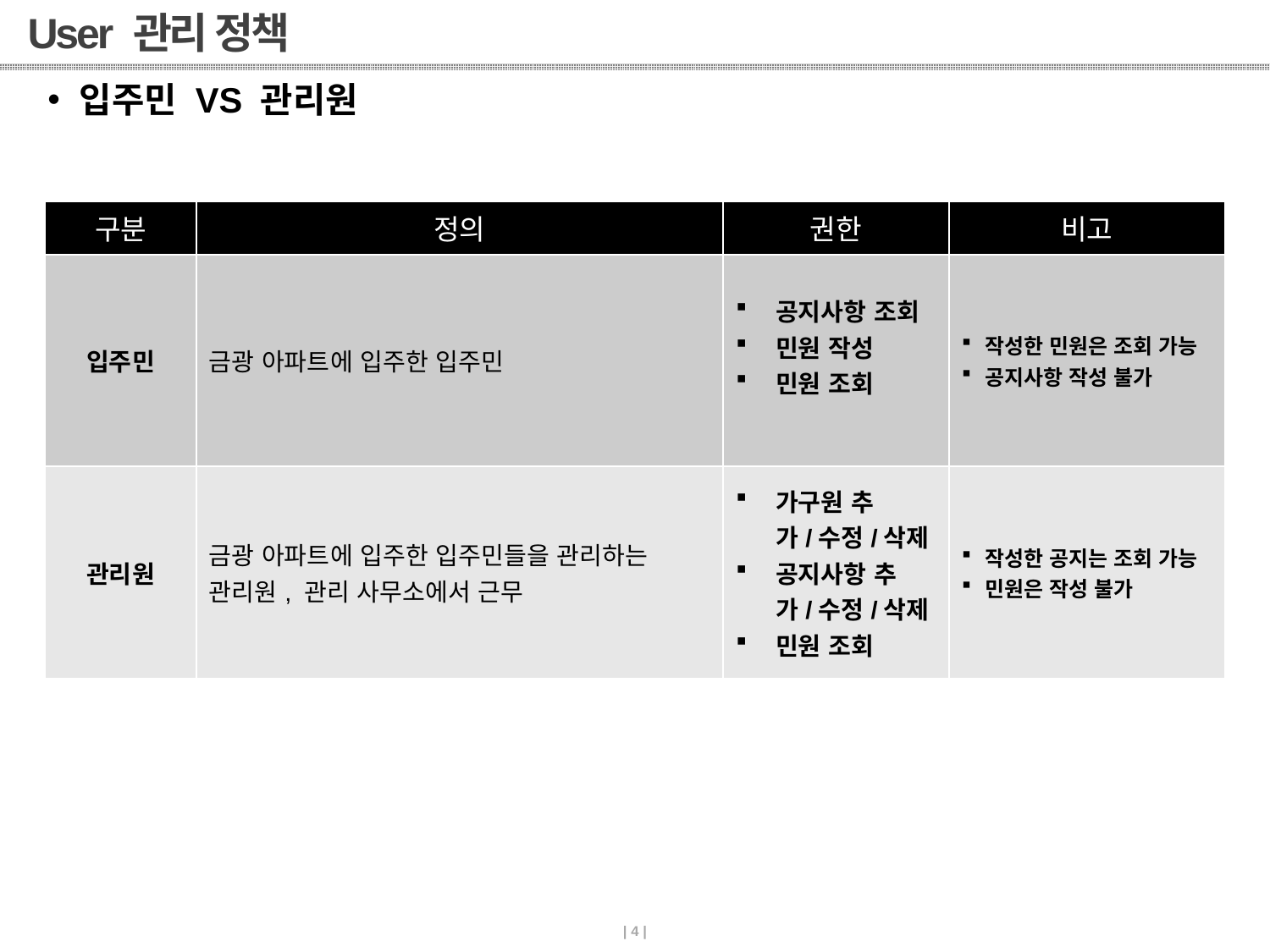

# User 관리 정책
입주민 VS 관리원
| 구분 | 정의 | 권한 | 비고 |
| --- | --- | --- | --- |
| 입주민 | 금광 아파트에 입주한 입주민 | 공지사항 조회 민원 작성 민원 조회 | 작성한 민원은 조회 가능 공지사항 작성 불가 |
| 관리원 | 금광 아파트에 입주한 입주민들을 관리하는 관리원, 관리 사무소에서 근무 | 가구원 추가/수정/삭제 공지사항 추가/수정/삭제 민원 조회 | 작성한 공지는 조회 가능 민원은 작성 불가 |
| 4 |